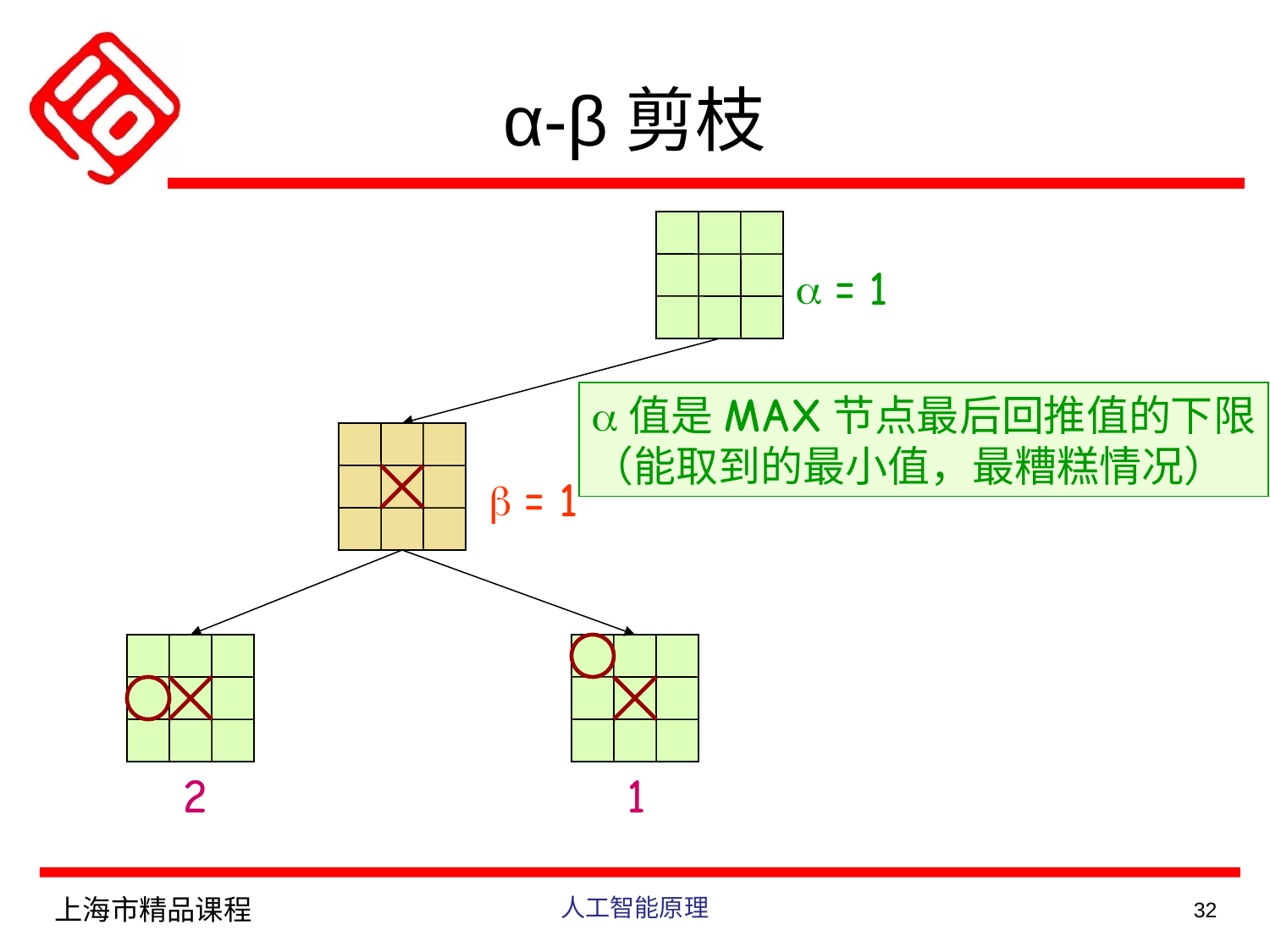

α-β剪枝

β = 1

2

1
α = 1
α值是MAX节点最后回推值的下限
（能取到的最小值，最糟糕情况）
上海市精品课程
人工智能原理
32